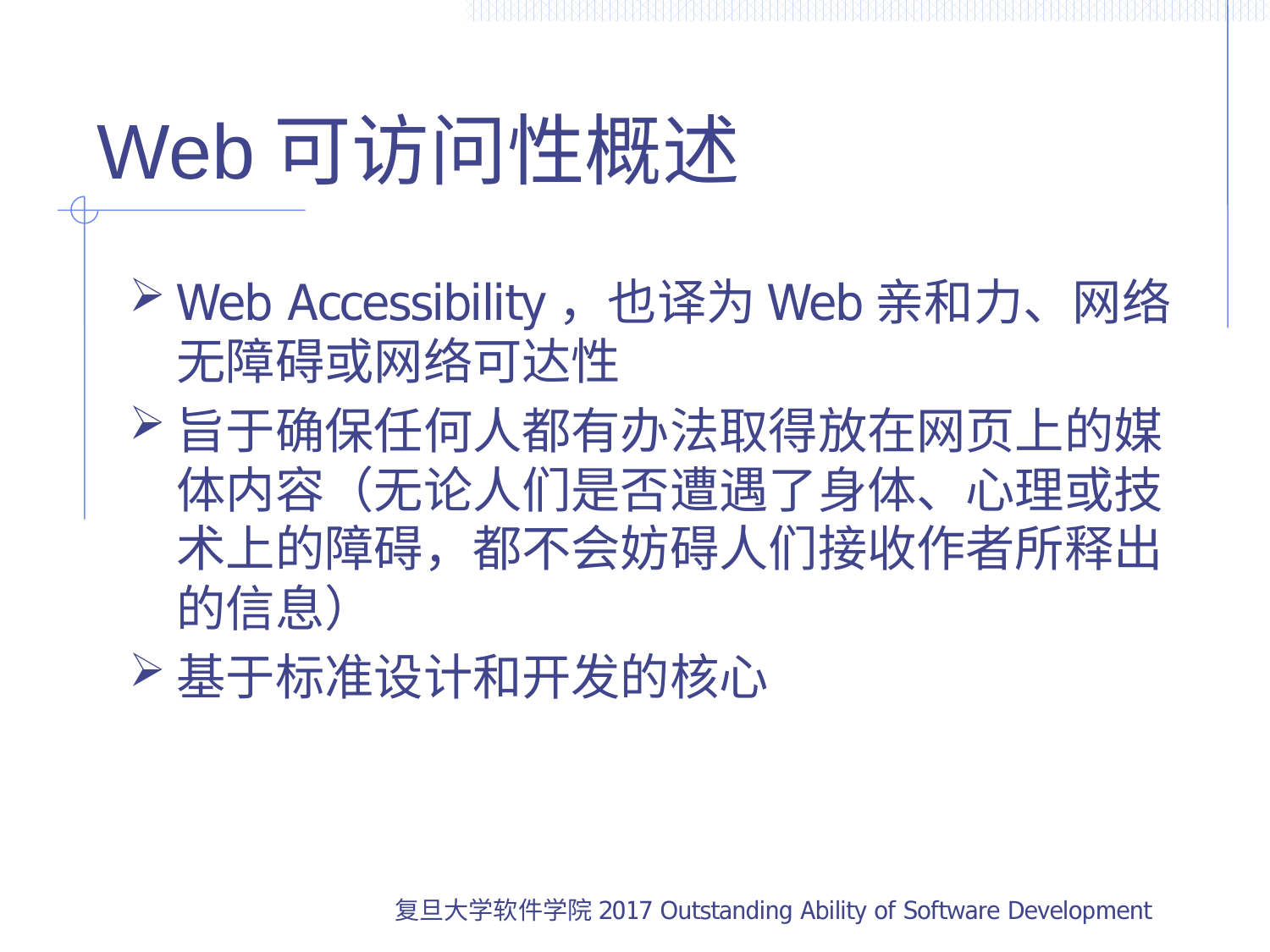

# Web可访问性概述
Web Accessibility，也译为Web亲和力、网络无障碍或网络可达性
旨于确保任何人都有办法取得放在网页上的媒体内容（无论人们是否遭遇了身体、心理或技术上的障碍，都不会妨碍人们接收作者所释出的信息）
基于标准设计和开发的核心